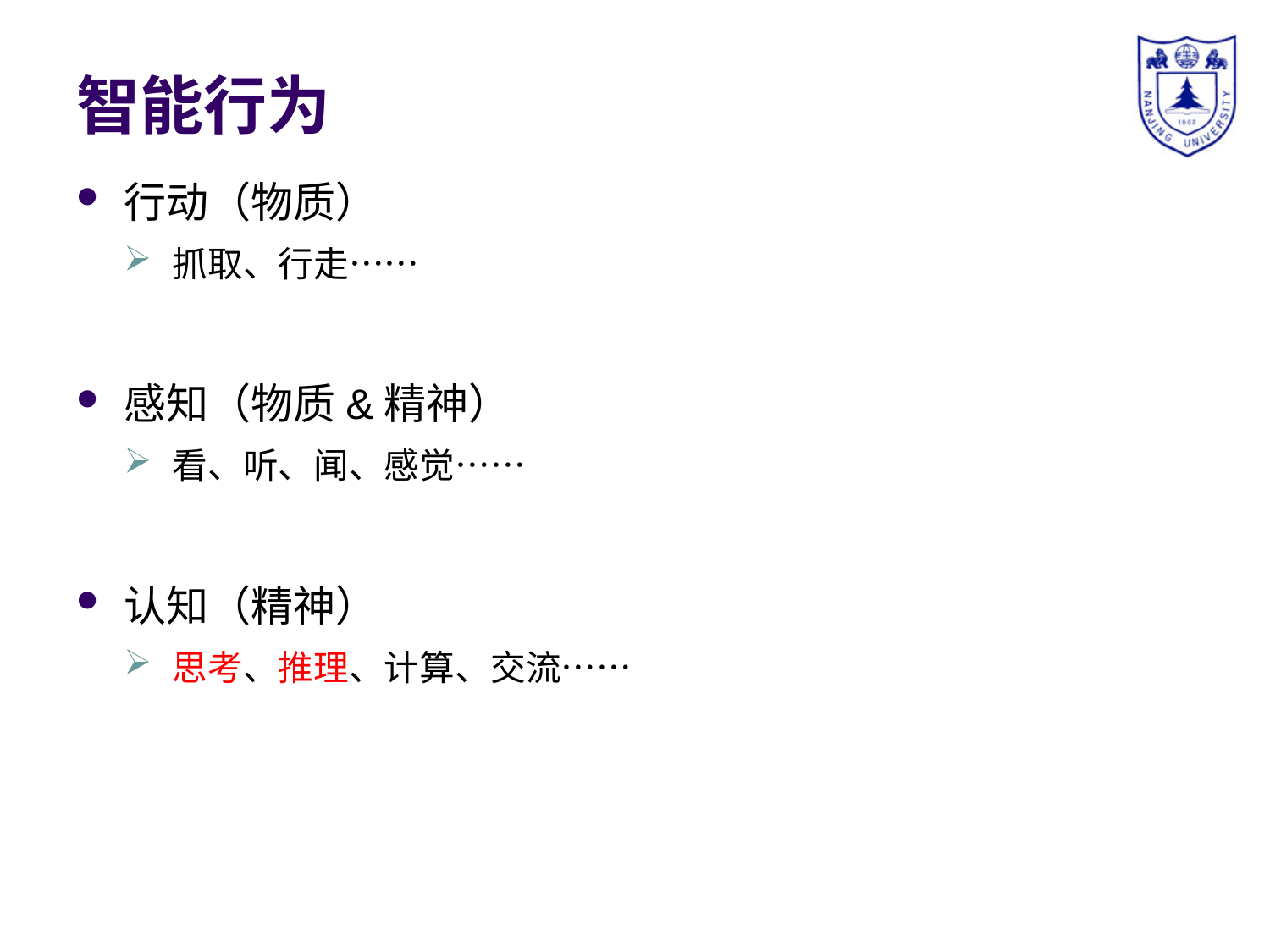

# 智能行为
行动（物质）
抓取、行走……

感知（物质&精神）
看、听、闻、感觉……

认知（精神）
思考、推理、计算、交流……

33